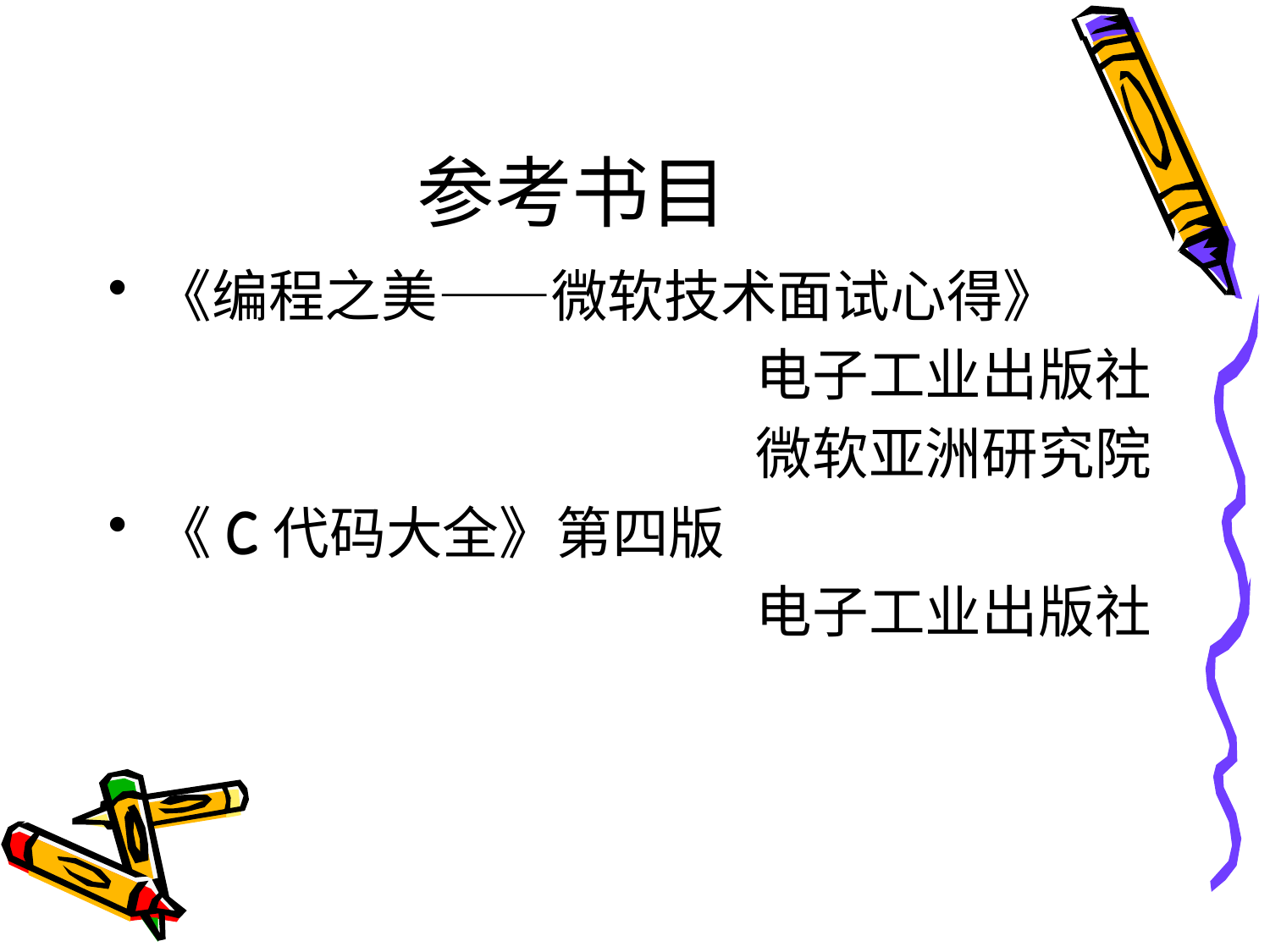

# 参考书目
《编程之美——微软技术面试心得》
电子工业出版社
微软亚洲研究院
《C代码大全》第四版
电子工业出版社